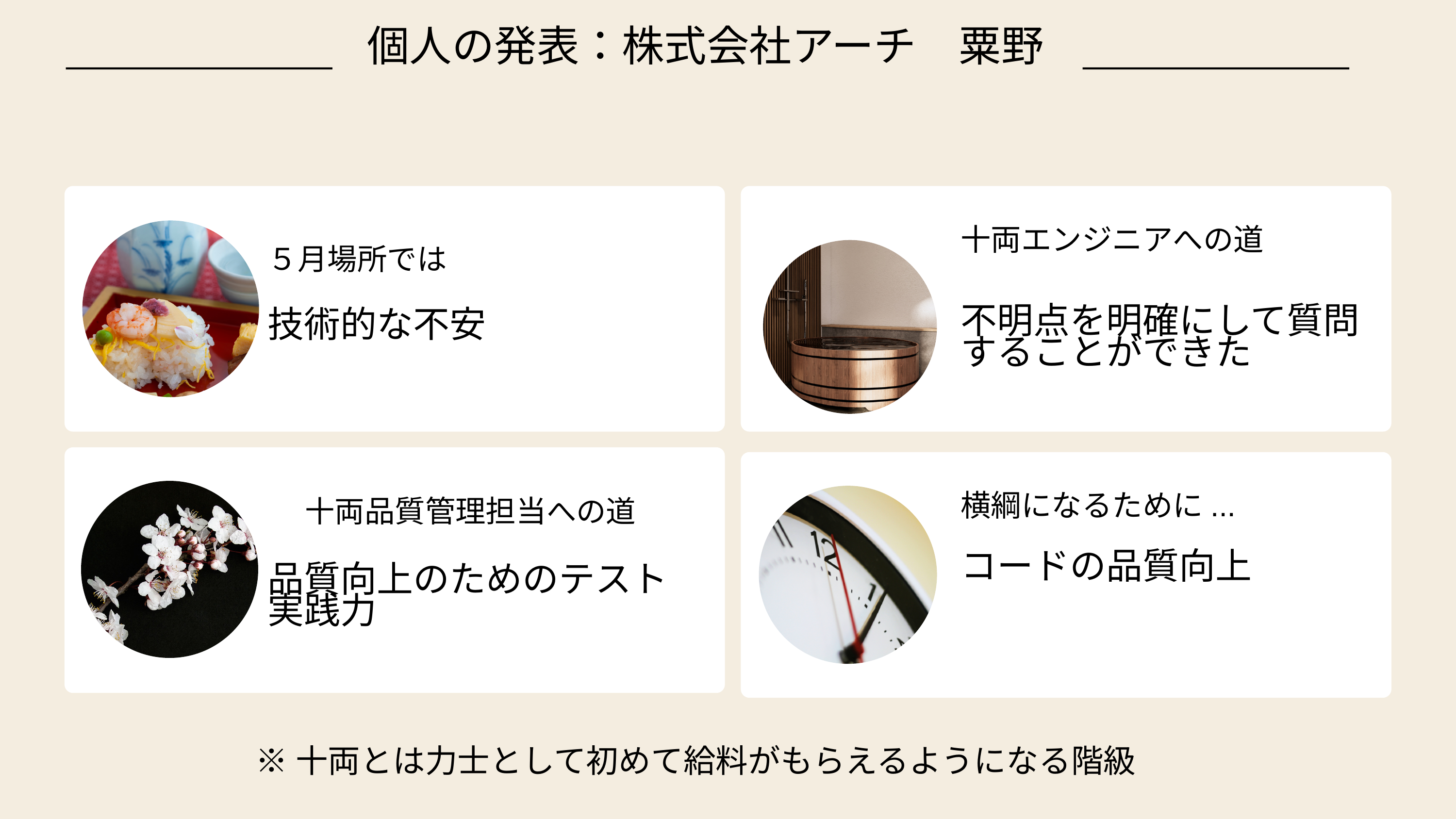

個人の発表：株式会社アーチ　粟野

十両エンジニアへの道

不明点を明確にして質問することができた

５月場所では
技術的な不安

横綱になるために...

コードの品質向上
　十両品質管理担当への道

品質向上のためのテスト実践力
※十両とは力士として初めて給料がもらえるようになる階級